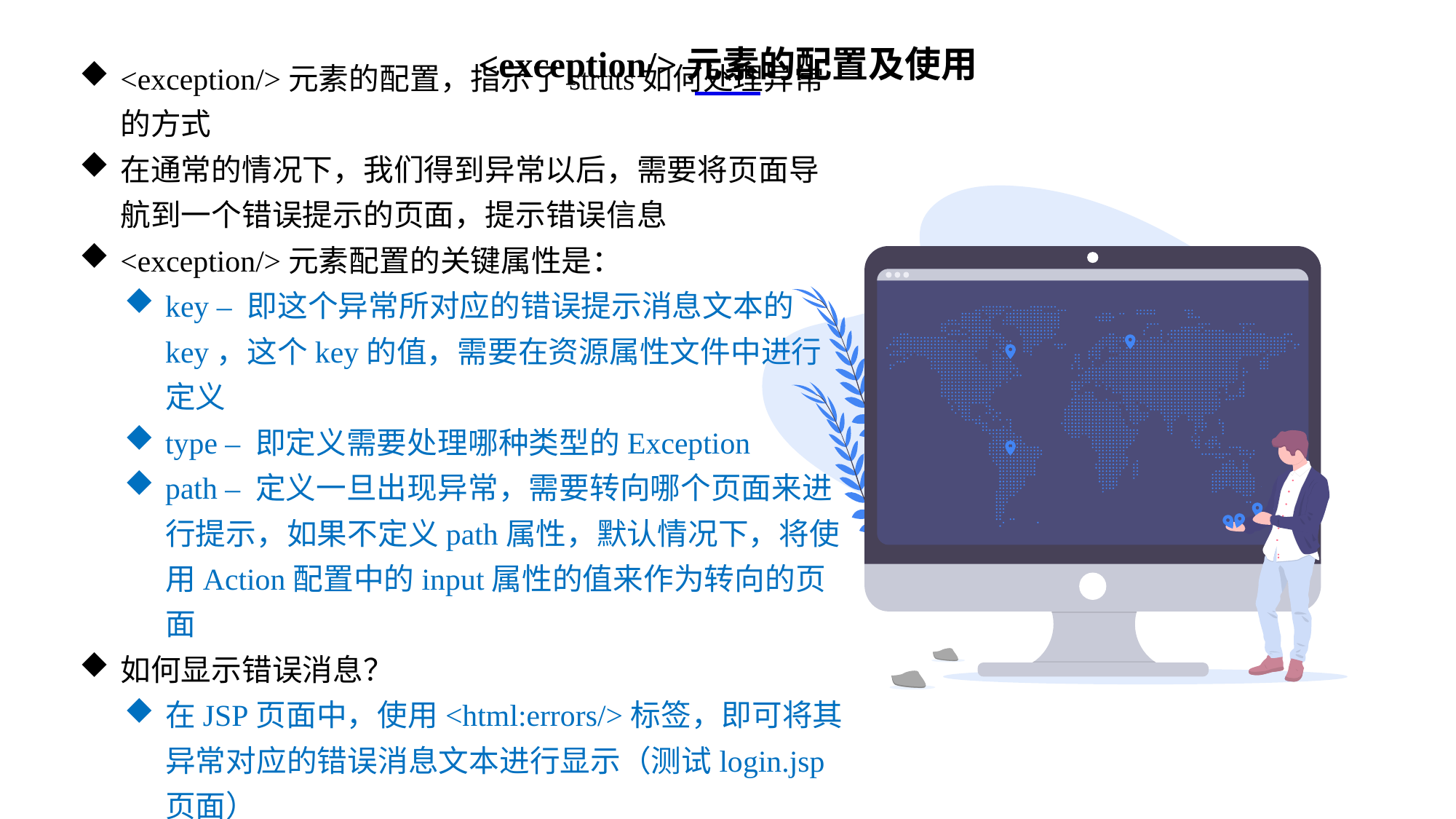

<exception/>元素的配置及使用
<exception/>元素的配置，指示了struts如何处理异常的方式
在通常的情况下，我们得到异常以后，需要将页面导航到一个错误提示的页面，提示错误信息
<exception/>元素配置的关键属性是：
key – 即这个异常所对应的错误提示消息文本的key，这个key的值，需要在资源属性文件中进行定义
type – 即定义需要处理哪种类型的Exception
path – 定义一旦出现异常，需要转向哪个页面来进行提示，如果不定义path属性，默认情况下，将使用Action配置中的input属性的值来作为转向的页面
如何显示错误消息？
在JSP页面中，使用<html:errors/>标签，即可将其异常对应的错误消息文本进行显示（测试login.jsp页面）

e7d195523061f1c0ae0eb3eed39d2bcef4622b2499a05fe6567B54A876BEB457BD1EB8EBE9915191D1FA2E860D28D251AB291D9CBBDD28D4BD16020FD75D8281481517FC21E86E4C931520AFA1087E92E357E3DB373CA326F6F926B1A67F681E99E875FFD293B2C32B3919AE4D43F9436862A7DD54F9346DF3662D8AB7319030EF75D53FF682DE13